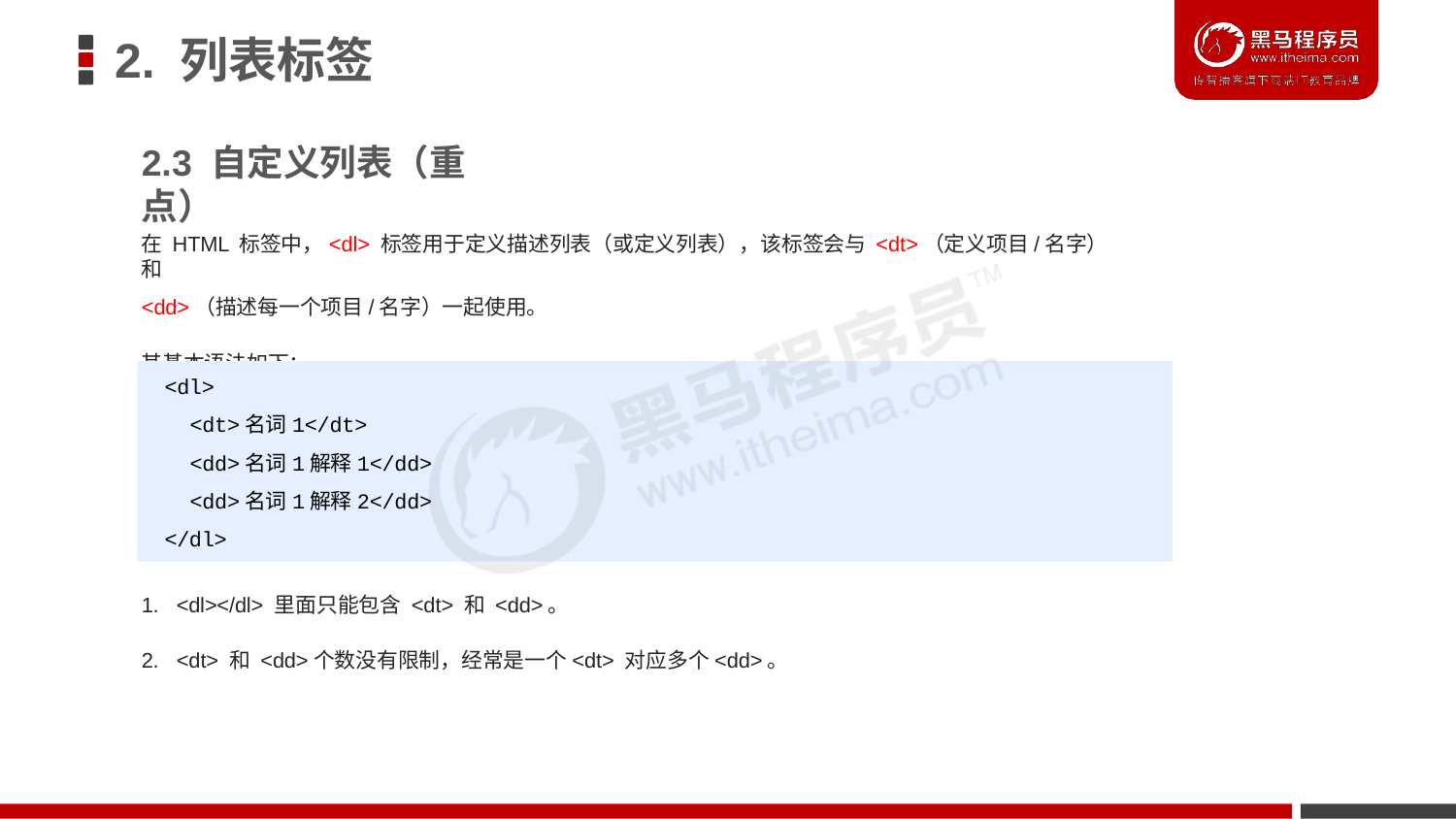

# 2. 列表标签
2.3 自定义列表（重点）

在 HTML 标签中，<dl> 标签用于定义描述列表（或定义列表），该标签会与 <dt>（定义项目/名字）和
<dd>（描述每一个项目/名字）一起使用。

其基本语法如下：

<dl>
<dt>名词1</dt>
<dd>名词1解释1</dd>
<dd>名词1解释2</dd>
</dl>
1.   <dl></dl> 里面只能包含 <dt> 和 <dd>。

2.   <dt> 和 <dd>个数没有限制，经常是一个<dt> 对应多个<dd>。